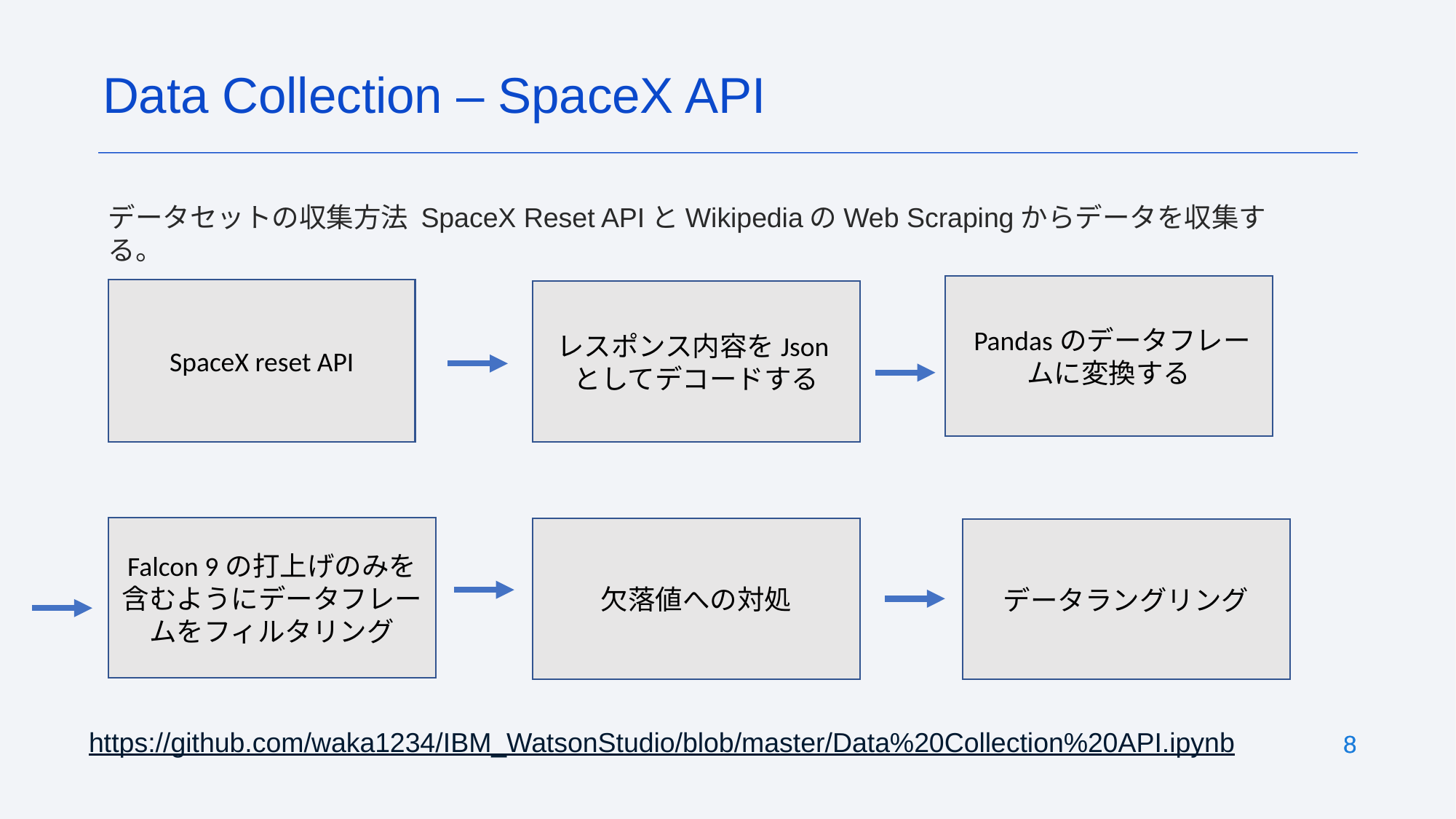

Data Collection – SpaceX API
データセットの収集方法 SpaceX Reset APIとWikipediaのWeb Scrapingからデータを収集する。
 Pandasのデータフレームに変換する
SpaceX reset API
レスポンス内容をJsonとしてデコードする
Falcon 9の打上げのみを含むようにデータフレームをフィルタリング
欠落値への対処
データラングリング
https://github.com/waka1234/IBM_WatsonStudio/blob/master/Data%20Collection%20API.ipynb
8
8